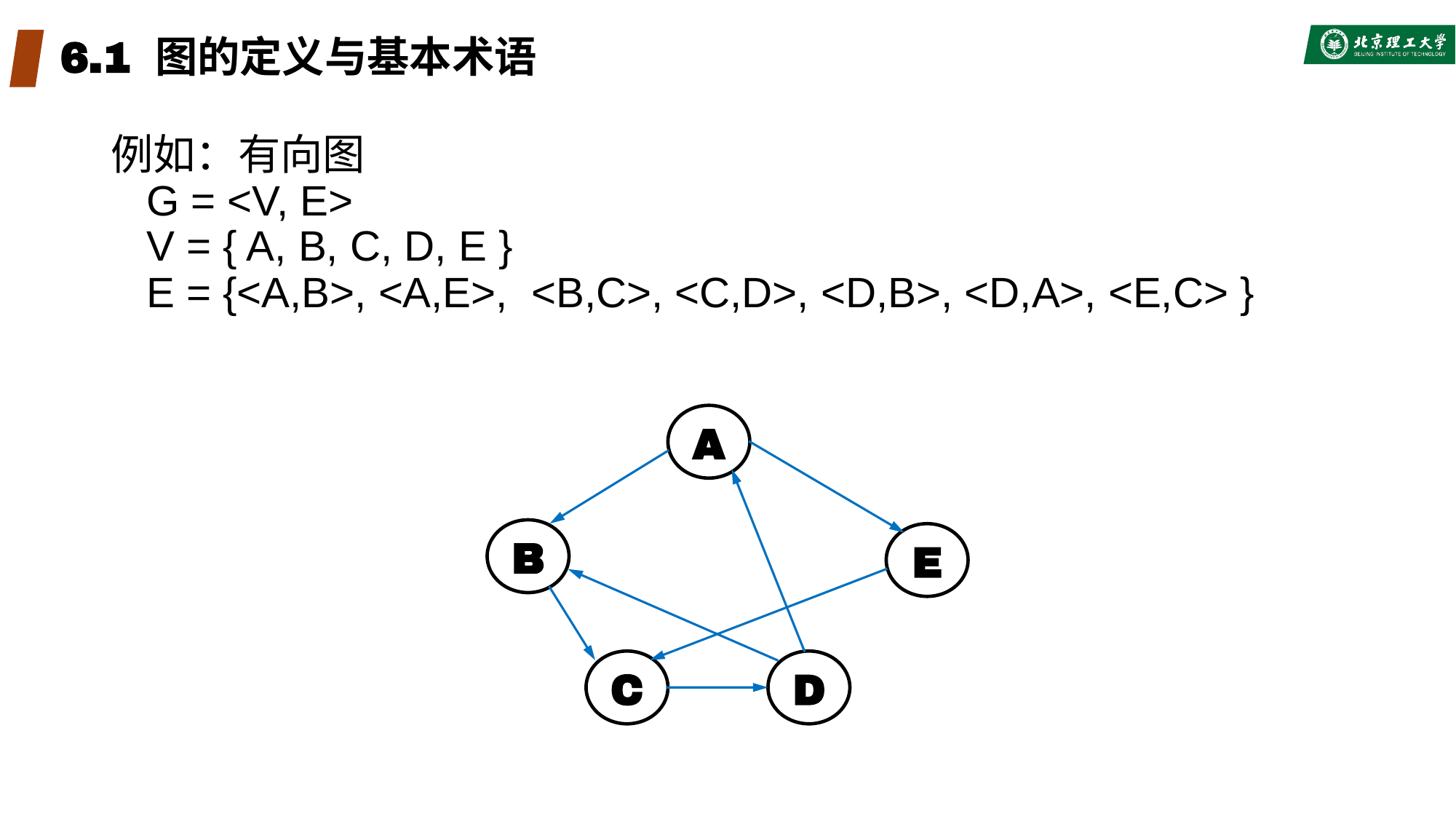

# 6.1 图的定义与基本术语
例如：有向图
   G = <V, E>
   V = { A, B, C, D, E }
   E = {<A,B>, <A,E>,  <B,C>, <C,D>, <D,B>, <D,A>, <E,C> }
A

B
E

C
D